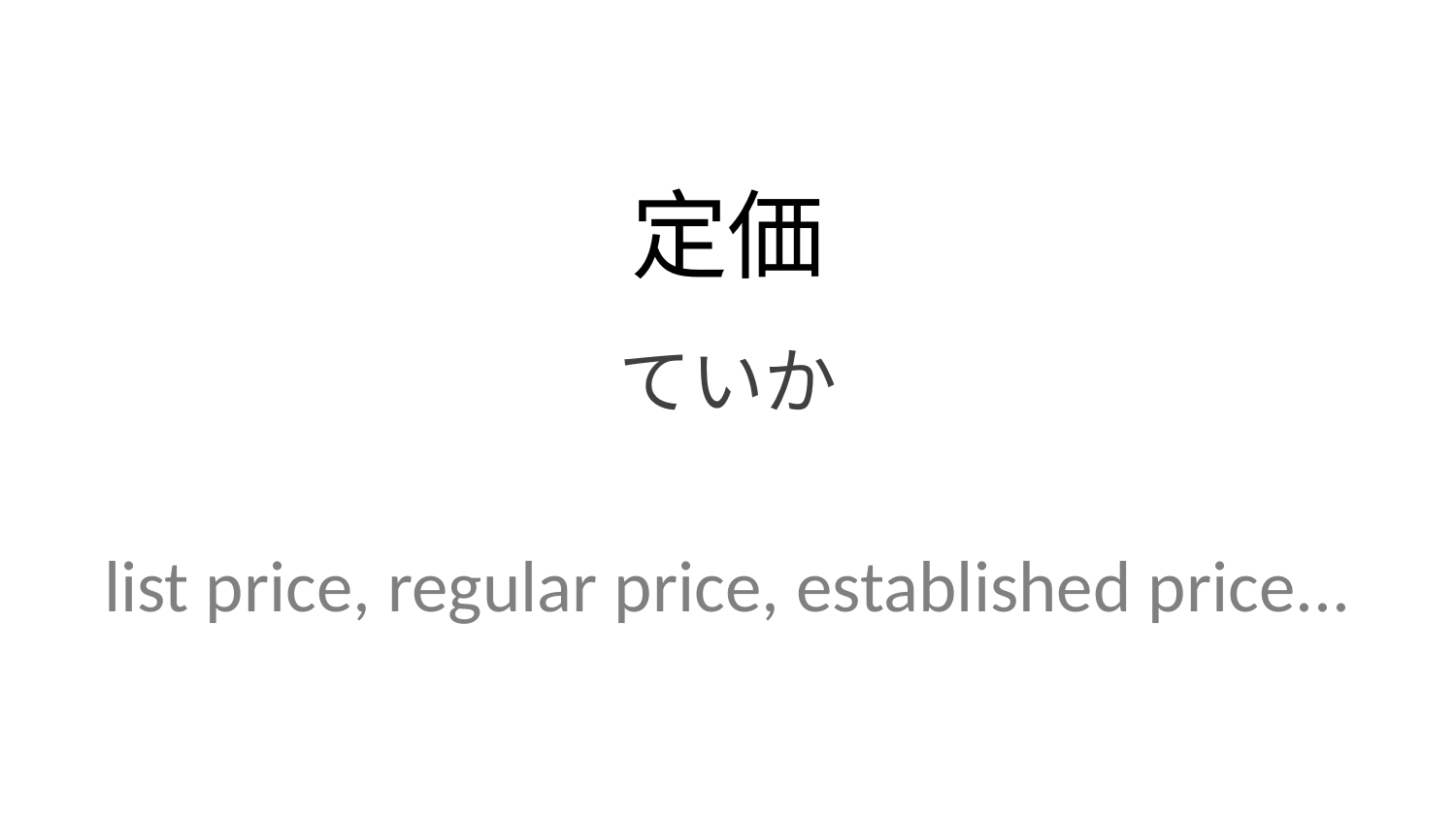

定価

ていか
list price, regular price, established price...